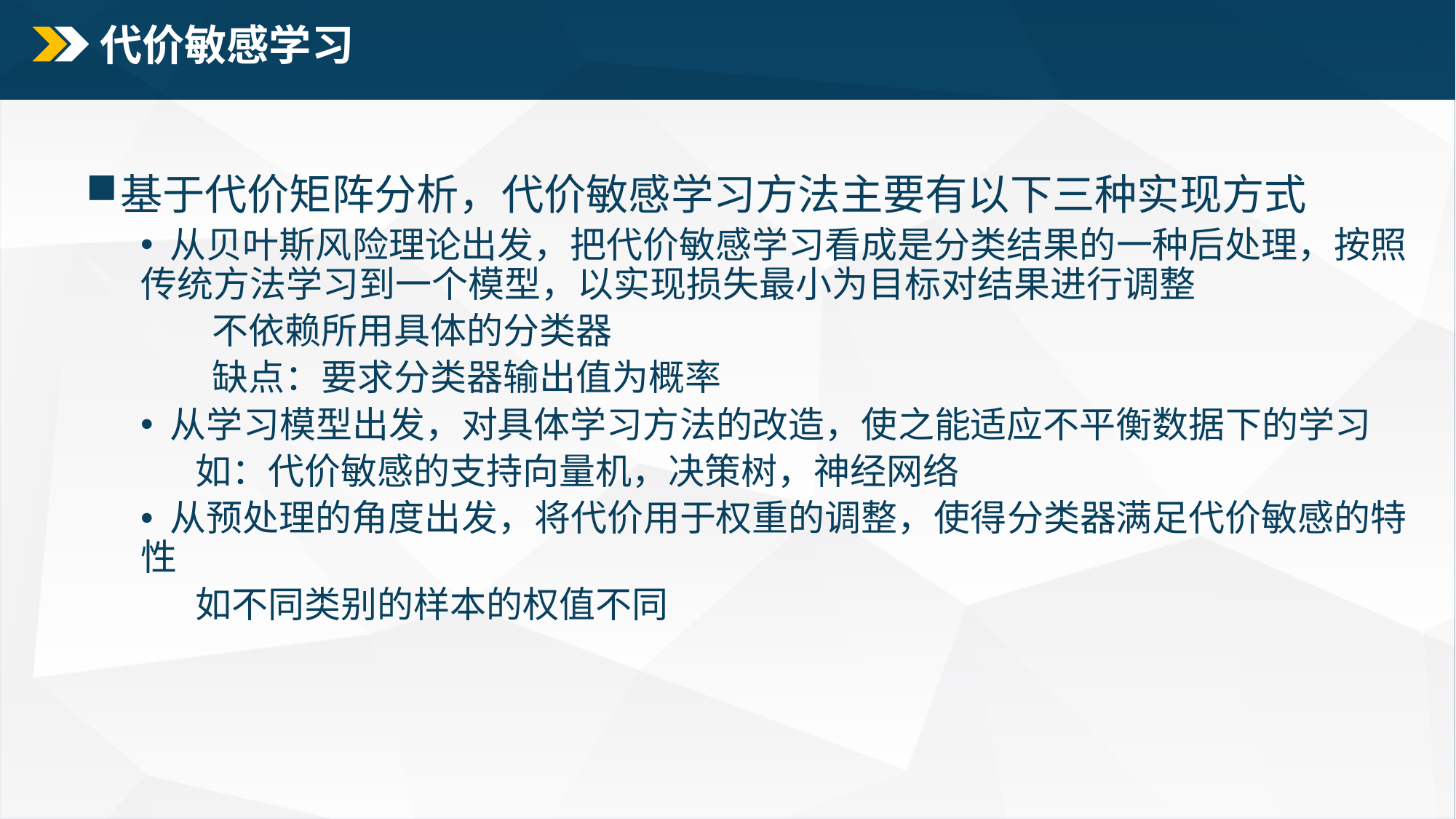

# 代价敏感学习
基于代价矩阵分析，代价敏感学习方法主要有以下三种实现方式
 从贝叶斯风险理论出发，把代价敏感学习看成是分类结果的一种后处理，按照传统方法学习到一个模型，以实现损失最小为目标对结果进行调整
 不依赖所用具体的分类器
 缺点：要求分类器输出值为概率
 从学习模型出发，对具体学习方法的改造，使之能适应不平衡数据下的学习
如：代价敏感的支持向量机，决策树，神经网络
 从预处理的角度出发，将代价用于权重的调整，使得分类器满足代价敏感的特性
如不同类别的样本的权值不同